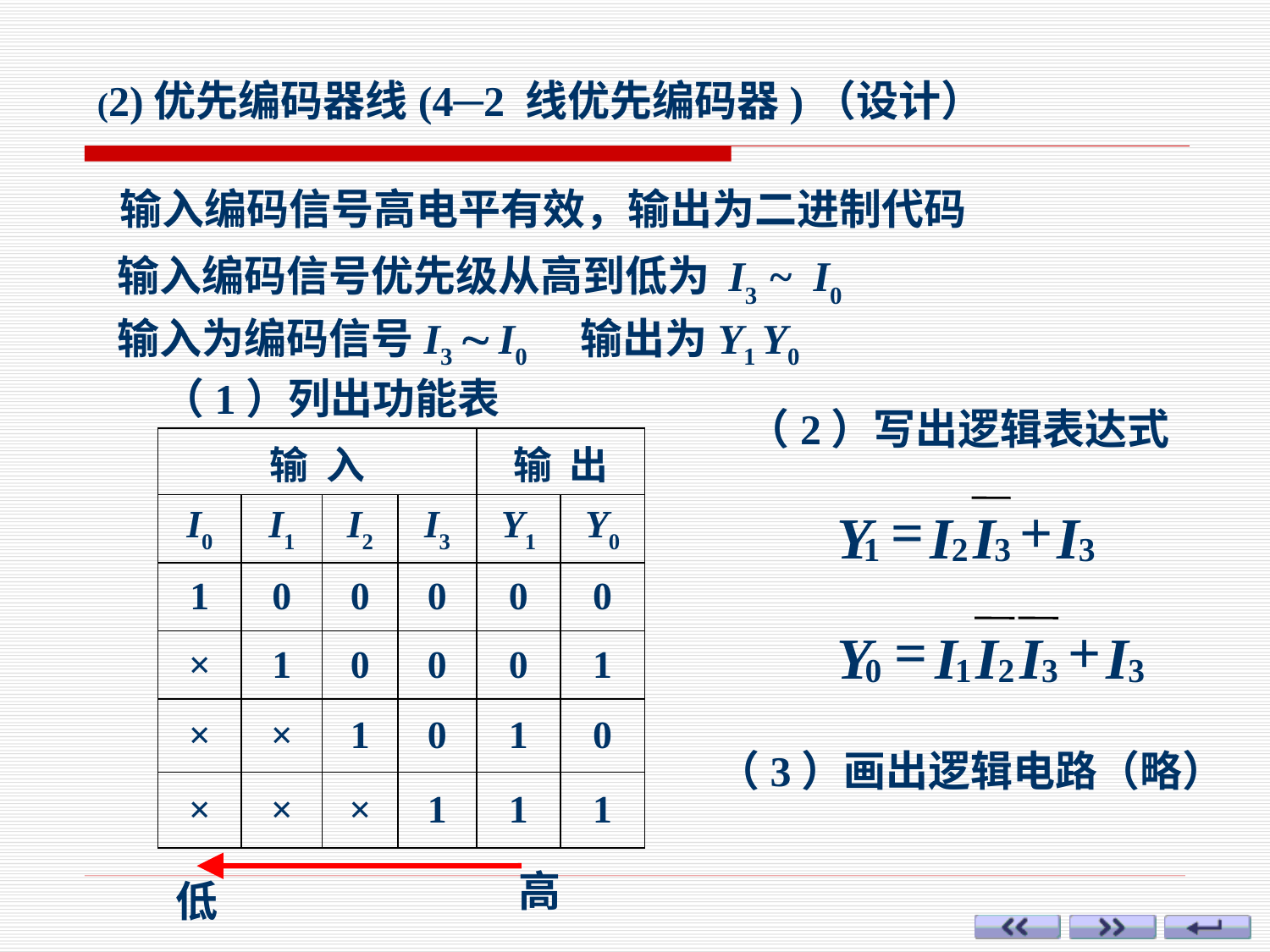

(2)优先编码器线(4─2 线优先编码器)（设计）
输入编码信号高电平有效，输出为二进制代码
输入编码信号优先级从高到低为
I3
~
I0
输入为编码信号I3 ∼ I0       输出为Y1 Y0
（1）列出功能表
（2）写出逻辑表达式
| 输 入 |  |  |  | 输 出 |  |
| --- | --- | --- | --- | --- | --- |
| I0 | I1 | I2 | I3 | Y1 | Y0 |
| 1 | 0 | 0 | 0 | 0 | 0 |
| × | 1 | 0 | 0 | 0 | 1 |
| × | × | 1 | 0 | 1 | 0 |
| × | × | × | 1 | 1 | 1 |

=
+

Y
I
I
I
1
2
3
3

=
+

Y
I
I
I
I
0
1
2
3
3
（3）画出逻辑电路（略）
高

低